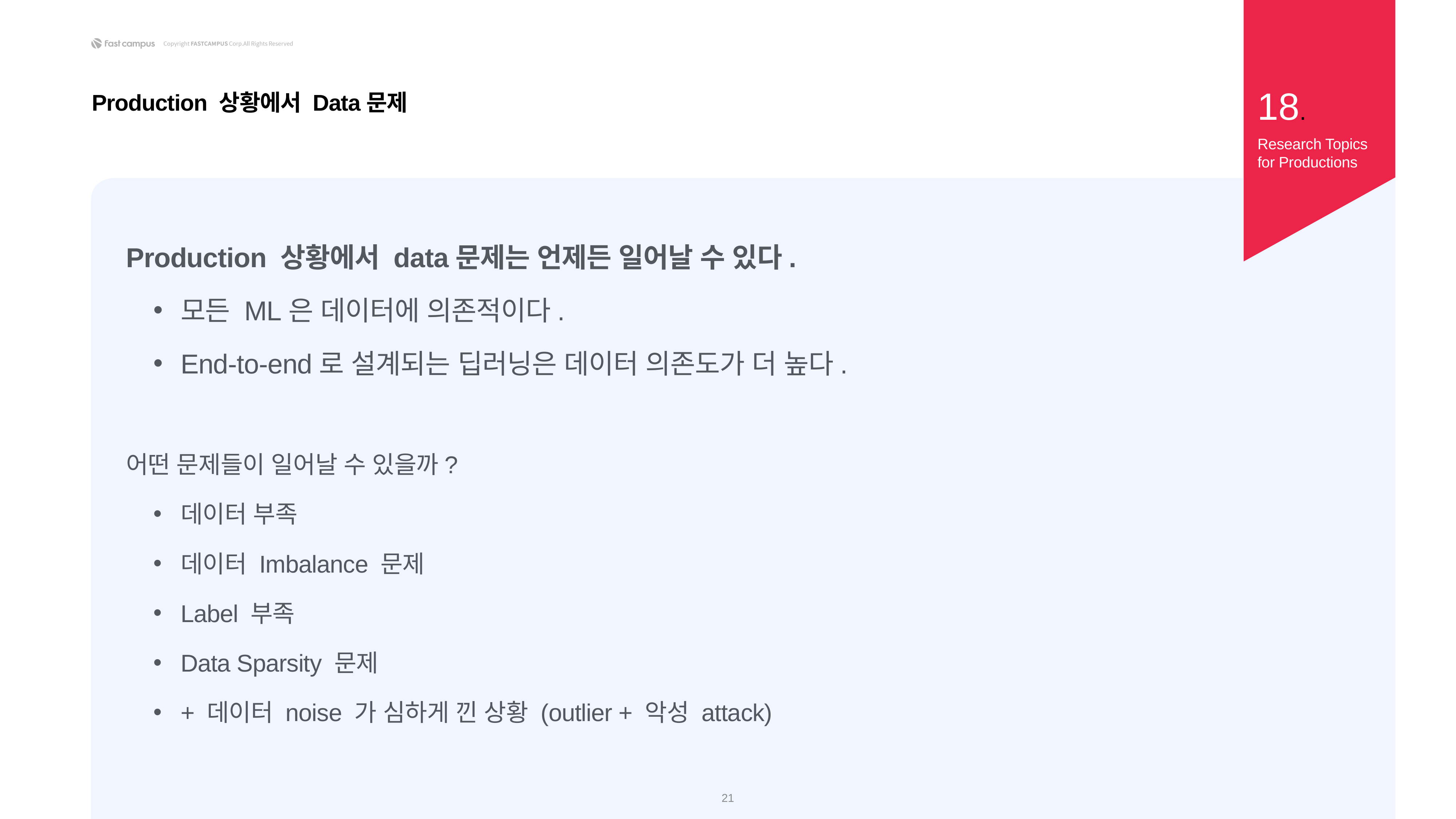

18.
Production 상황에서 Data문제

Research Topics
for Productions
Production 상황에서 data문제는 언제든 일어날 수 있다.
모든 ML은 데이터에 의존적이다.
End-to-end로 설계되는 딥러닝은 데이터 의존도가 더 높다.

어떤 문제들이 일어날 수 있을까?
데이터 부족
데이터 Imbalance 문제
Label 부족
Data Sparsity 문제
+ 데이터 noise 가 심하게 낀 상황 (outlier + 악성 attack)
21